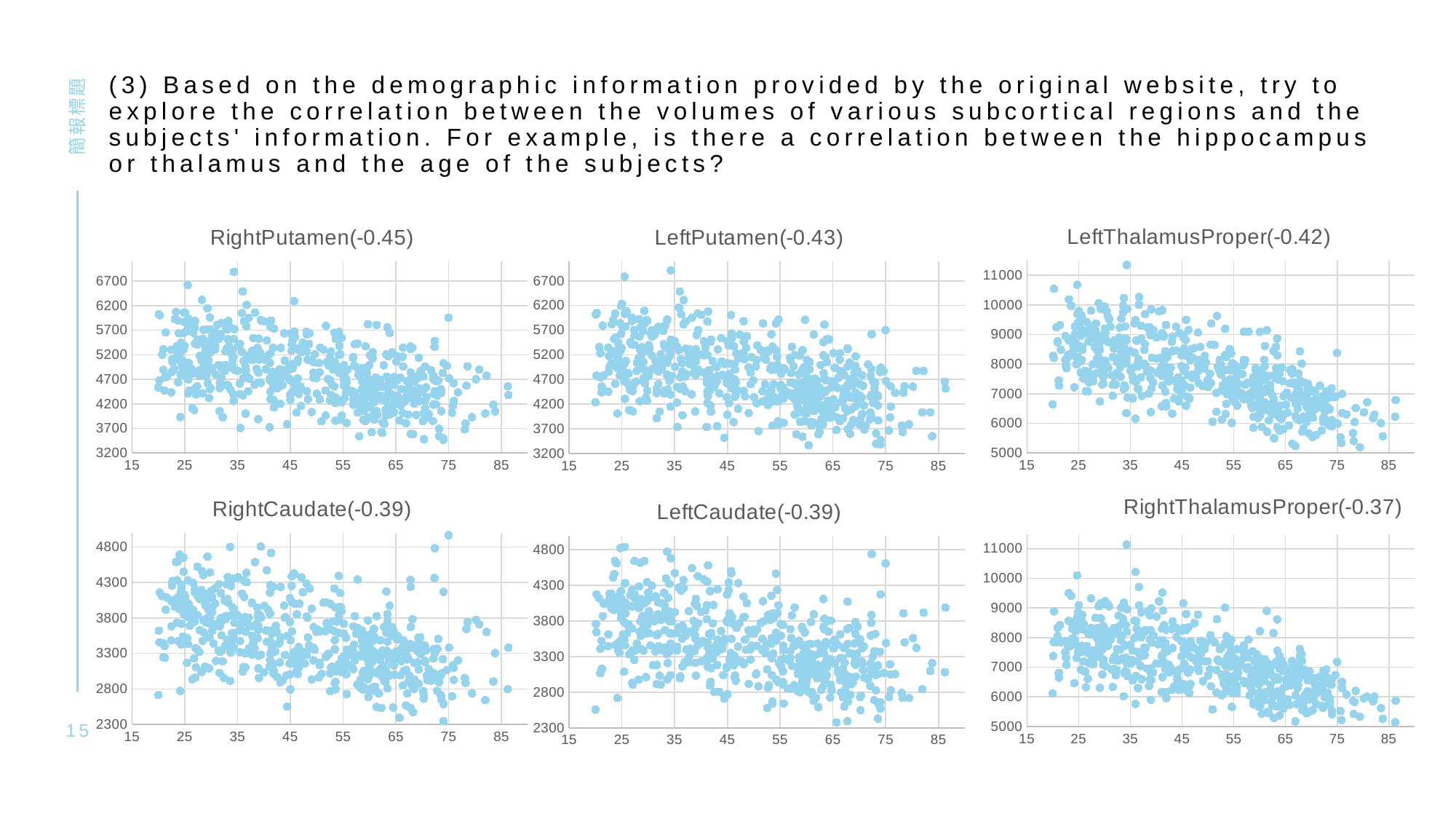

# (3) Based on the demographic information provided by the original website, try to explore the correlation between the volumes of various subcortical regions and the subjects' information. For example, is there a correlation between the hippocampus or thalamus and the age of the subjects?
簡報標題

### Chart:

| Category | LeftThalamusProper(-0.42) |
|---|---|

### Chart:

| Category | LeftPutamen(-0.43) |
|---|---|

### Chart:

| Category | RightPutamen(-0.45) |
|---|---|

### Chart:

| Category | RightCaudate(-0.39) |
|---|---|

### Chart:

| Category | RightThalamusProper(-0.37) |
|---|---|

### Chart:

| Category | LeftCaudate(-0.39) |
|---|---|
15